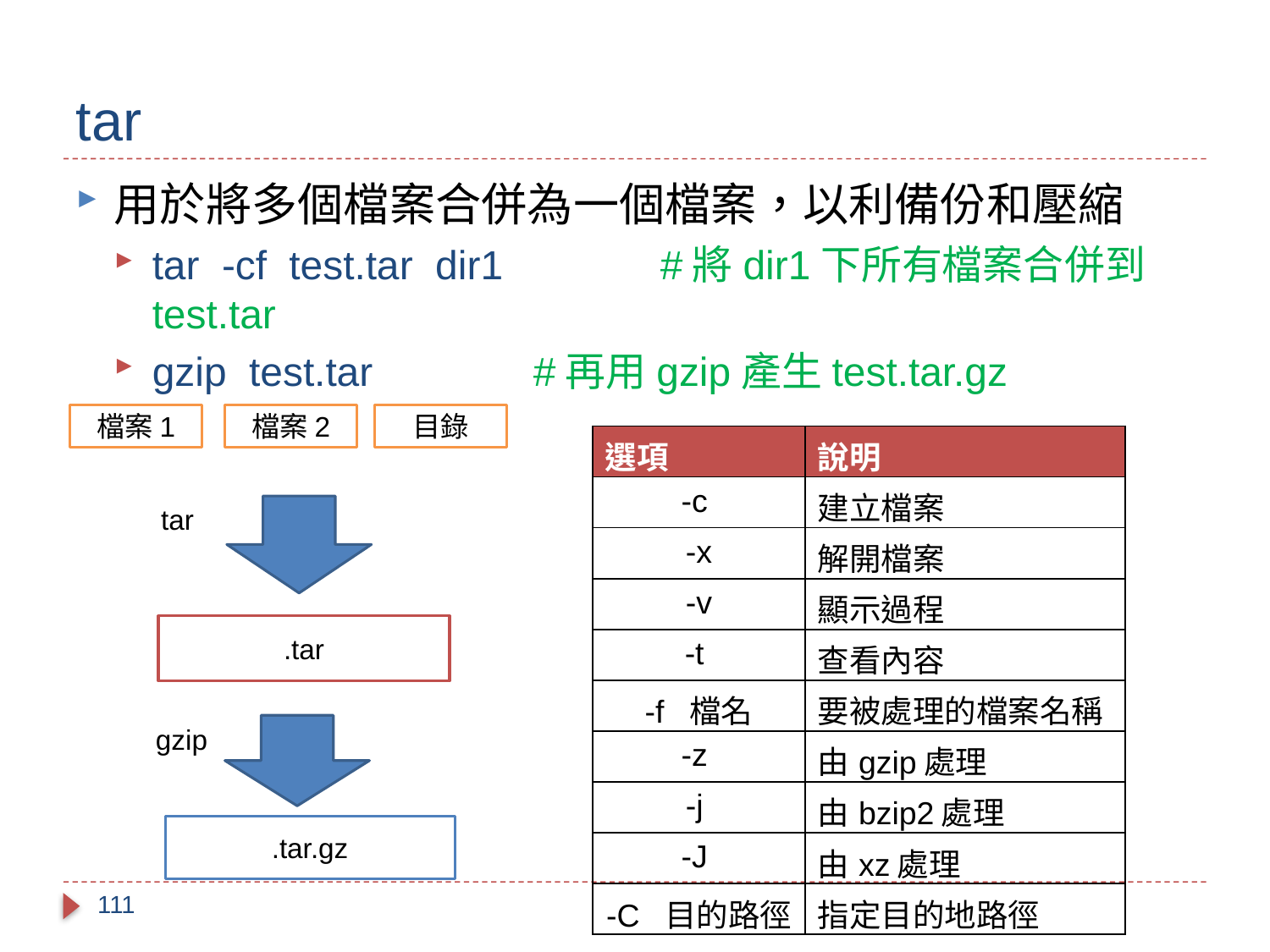

# tar
用於將多個檔案合併為一個檔案，以利備份和壓縮
tar  -cf  test.tar  dir1   	#將dir1下所有檔案合併到test.tar
gzip  test.tar		#再用gzip產生test.tar.gz

檔案1
檔案2
目錄
| 選項 | 說明 |
| --- | --- |
| -c | 建立檔案 |
| -x | 解開檔案 |
| -v | 顯示過程 |
| -t | 查看內容 |
| -f 檔名 | 要被處理的檔案名稱 |
| -z | 由gzip處理 |
| -j | 由bzip2處理 |
| -J | 由xz處理 |
| -C 目的路徑 | 指定目的地路徑 |
tar

.tar

gzip
.tar.gz
111